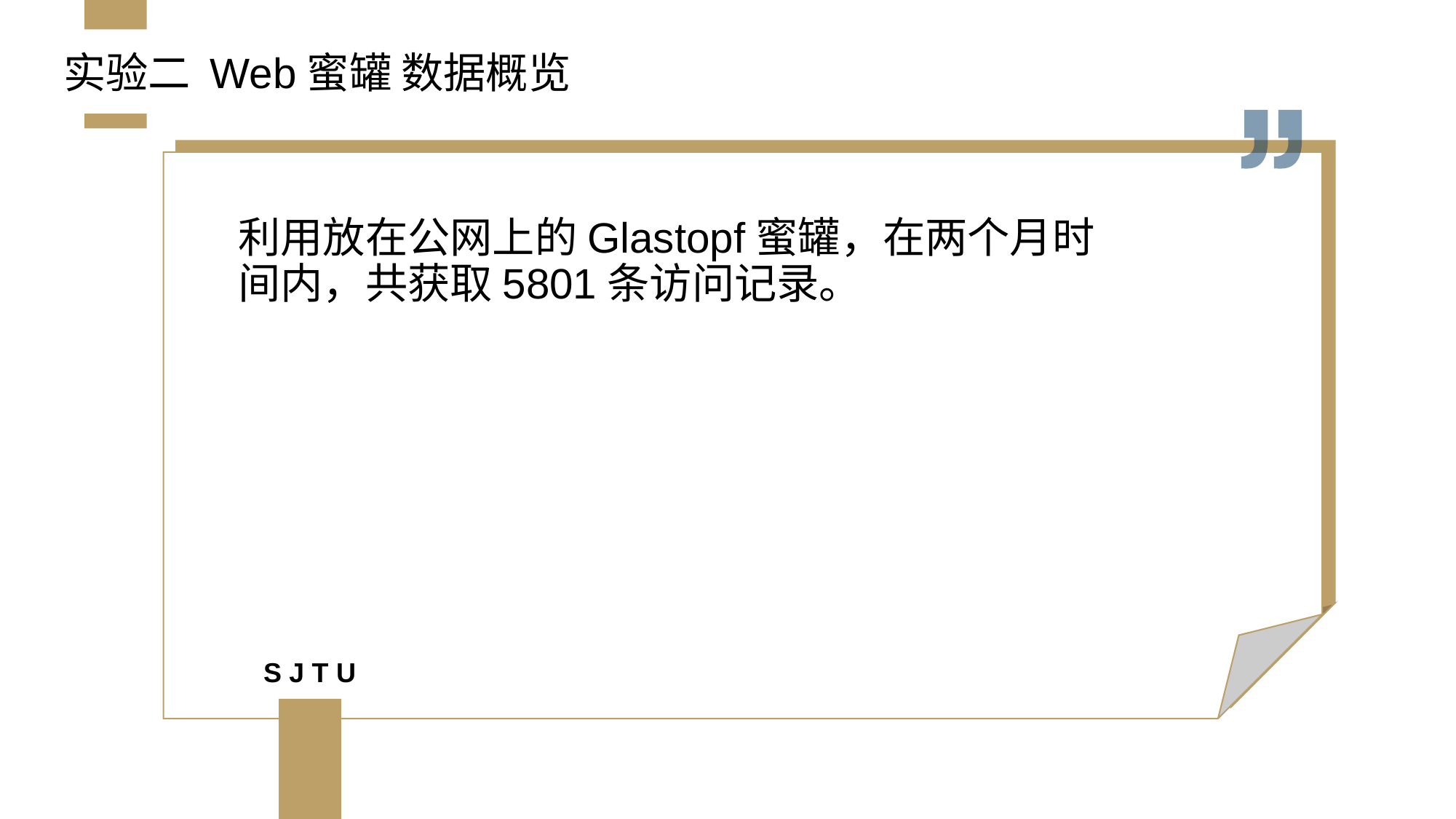

实验二 Web蜜罐 数据概览
利用放在公网上的Glastopf蜜罐，在两个月时间内，共获取5801条访问记录。